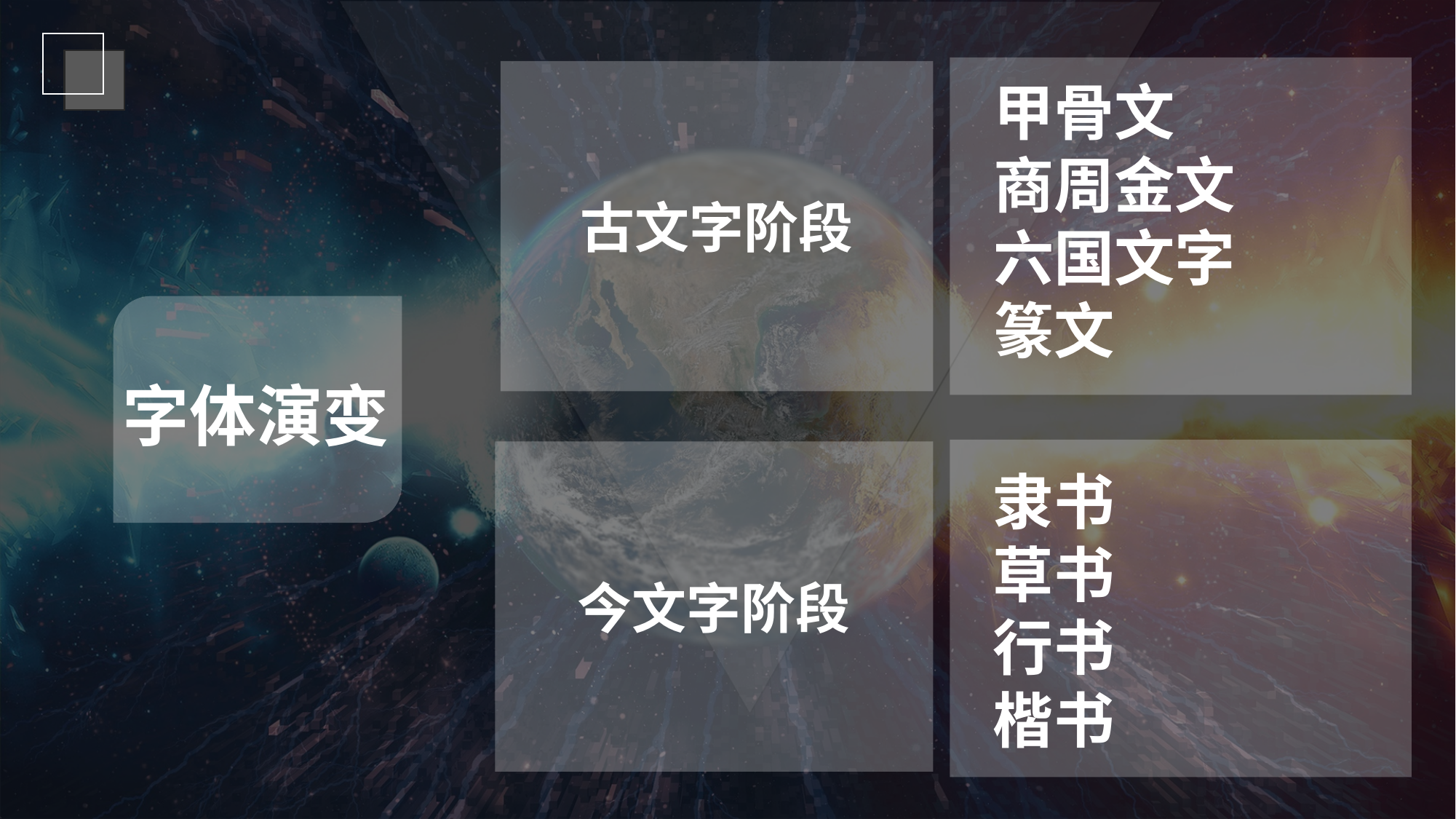

古文字阶段
甲骨文
商周金文
六国文字
篆文

字体演变

隶书
草书
行书
楷书

今文字阶段